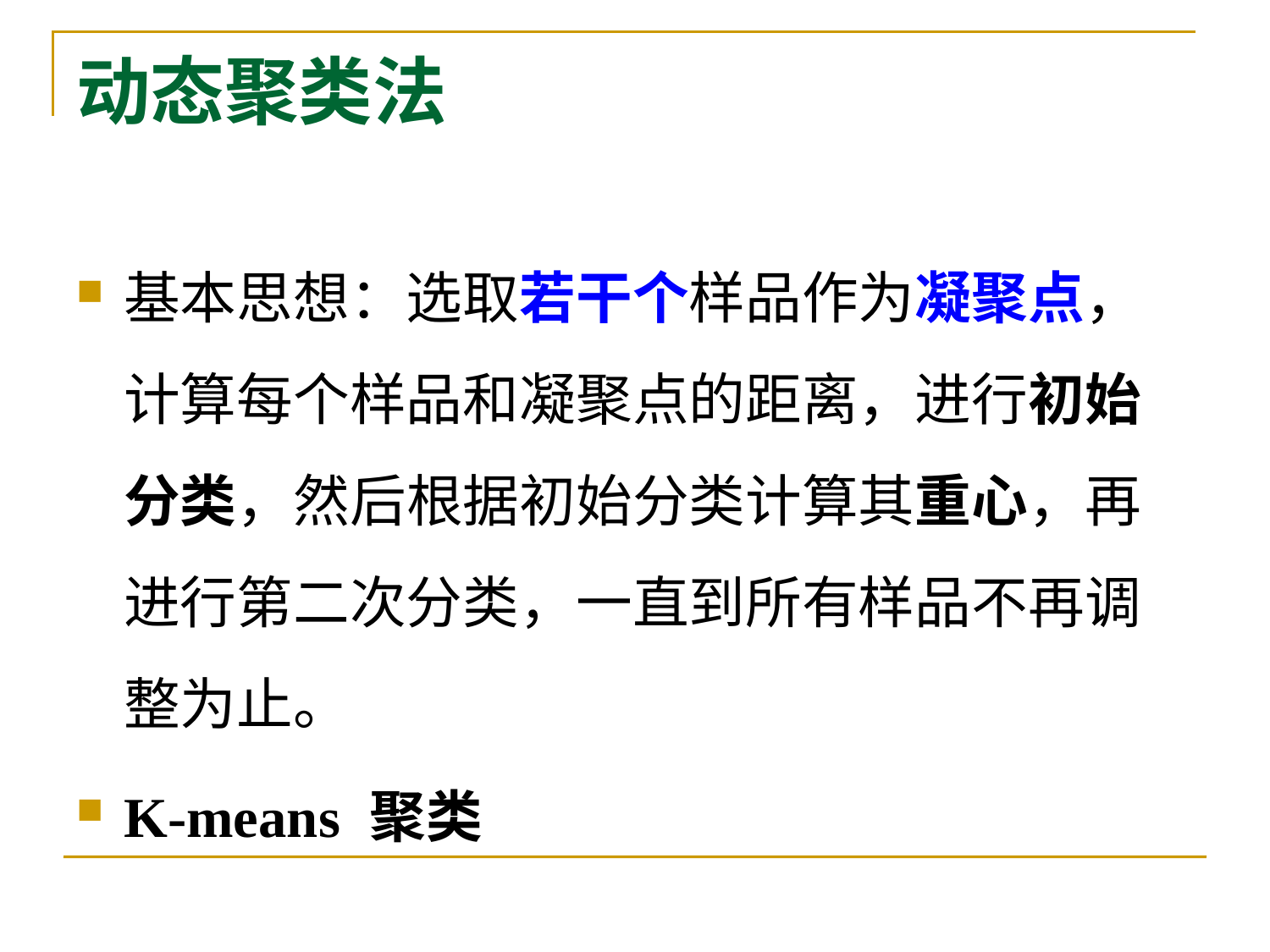

# 动态聚类法
基本思想：选取若干个样品作为凝聚点，计算每个样品和凝聚点的距离，进行初始分类，然后根据初始分类计算其重心，再进行第二次分类，一直到所有样品不再调整为止。
K-means 聚类